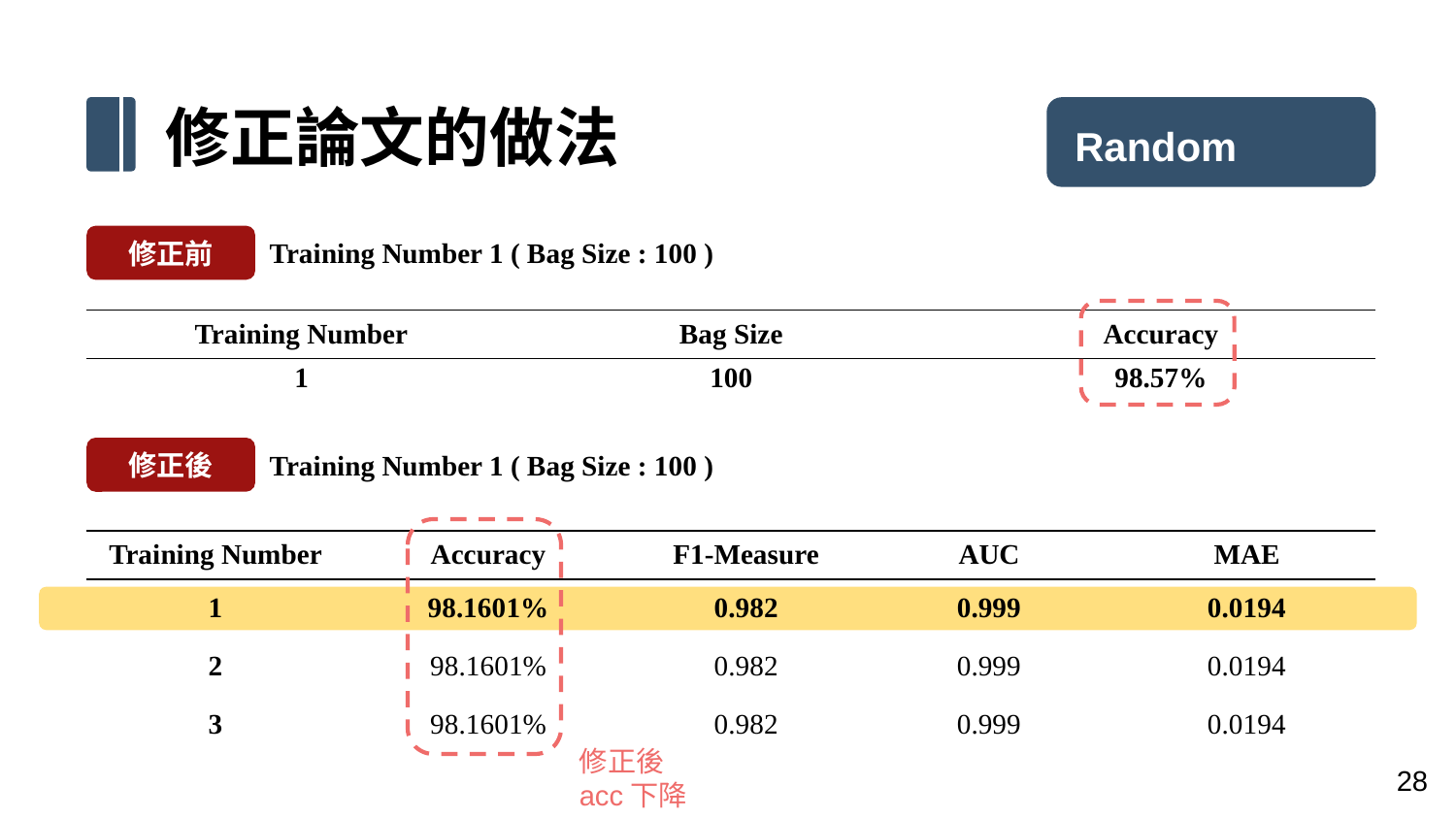

修正論文的做法                                Random Forest

修正前
Training Number 1 ( Bag Size : 100 )

| Training Number | Bag Size | Accuracy |
| --- | --- | --- |
| 1 | 100 | 98.57% |
修正後
Training Number 1 ( Bag Size : 100 )

| Training Number | Accuracy | F1-Measure | AUC | MAE |
| --- | --- | --- | --- | --- |
| 1 | 98.1601% | 0.982 | 0.999 | 0.0194 |
| 2 | 98.1601% | 0.982 | 0.999 | 0.0194 |
| 3 | 98.1601% | 0.982 | 0.999 | 0.0194 |

修正後
acc下降
28